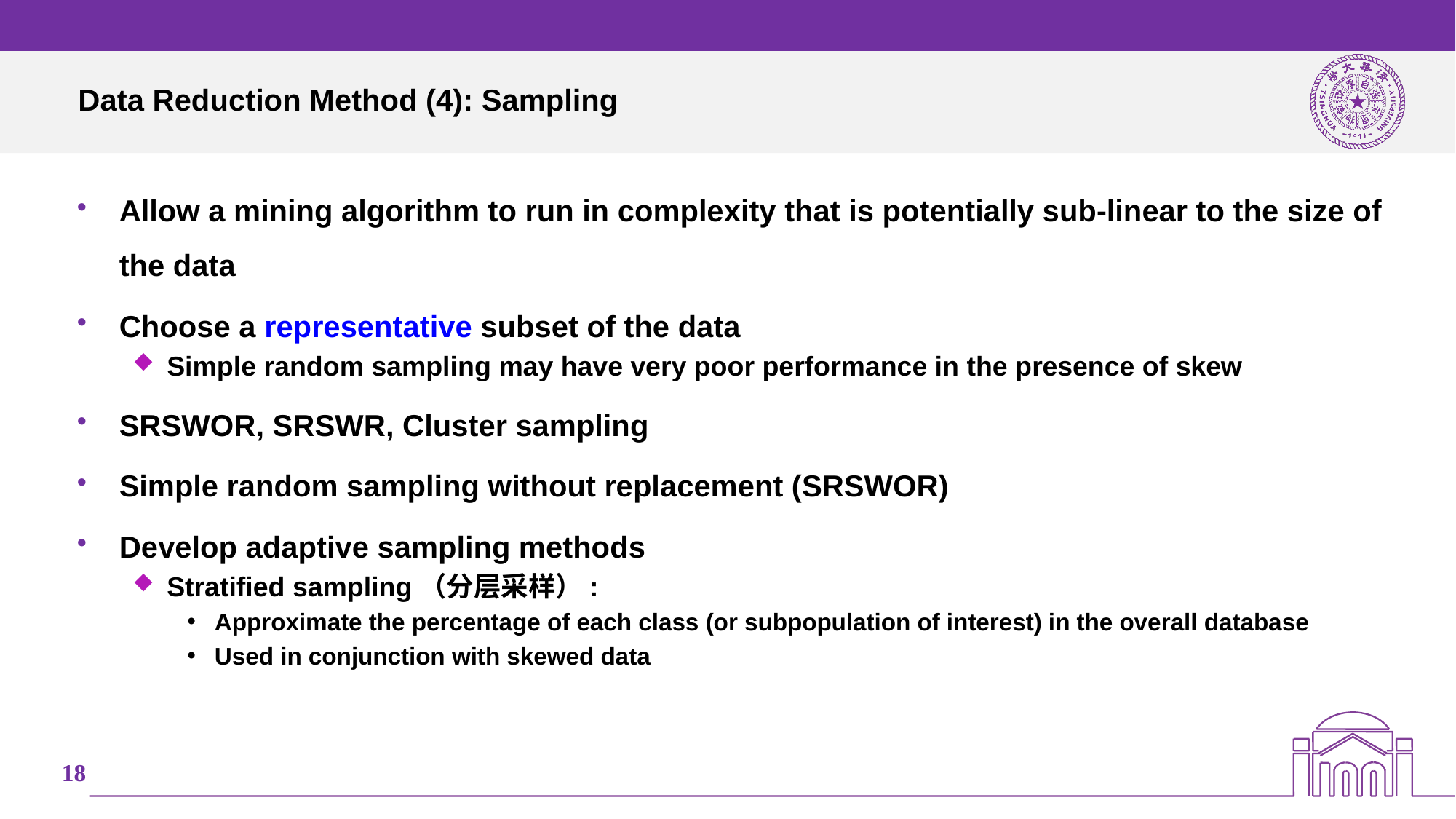

# Data Reduction Method (4): Sampling
Allow a mining algorithm to run in complexity that is potentially sub-linear to the size of the data
Choose a representative subset of the data
Simple random sampling may have very poor performance in the presence of skew
SRSWOR, SRSWR, Cluster sampling
Simple random sampling without replacement (SRSWOR)
Develop adaptive sampling methods
Stratified sampling（分层采样）:
Approximate the percentage of each class (or subpopulation of interest) in the overall database
Used in conjunction with skewed data